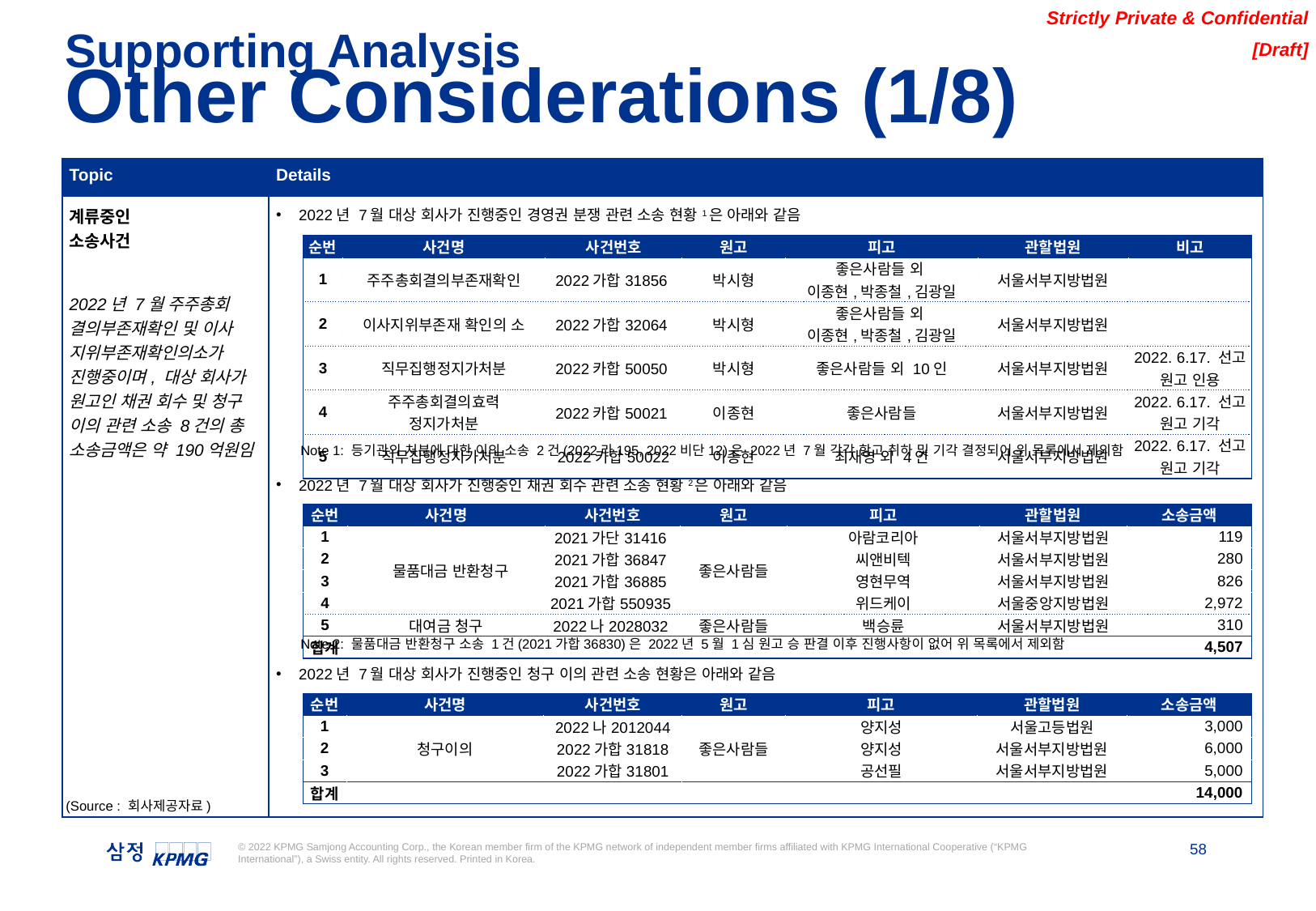

Supporting Analysis
Other Considerations (1/8)
| Topic | Details |
| --- | --- |
| 계류중인 소송사건 2022년 7월 주주총회 결의부존재확인 및 이사 지위부존재확인의소가 진행중이며, 대상 회사가 원고인 채권 회수 및 청구 이의 관련 소송 8건의 총 소송금액은 약 190억원임 | 2022년 7월 대상 회사가 진행중인 경영권 분쟁 관련 소송 현황1은 아래와 같음 2022년 7월 대상 회사가 진행중인 채권 회수 관련 소송 현황2은 아래와 같음 2022년 7월 대상 회사가 진행중인 청구 이의 관련 소송 현황은 아래와 같음 |
| 순번 | 사건명 | 사건번호 | 원고 | 피고 | 관할법원 | 비고 |
| --- | --- | --- | --- | --- | --- | --- |
| 1 | 주주총회결의부존재확인 | 2022가합31856 | 박시형 | 좋은사람들 외 이종현,박종철,김광일 | 서울서부지방법원 |  |
| 2 | 이사지위부존재 확인의 소 | 2022가합32064 | 박시형 | 좋은사람들 외 이종현,박종철,김광일 | 서울서부지방법원 |  |
| 3 | 직무집행정지가처분 | 2022카합50050 | 박시형 | 좋은사람들 외 10인 | 서울서부지방법원 | 2022. 6.17. 선고 원고 인용 |
| 4 | 주주총회결의효력 정지가처분 | 2022카합50021 | 이종현 | 좋은사람들 | 서울서부지방법원 | 2022. 6.17. 선고 원고 기각 |
| 5 | 직무집행정지가처분 | 2022카합50022 | 이종현 | 최재영 외 4인 | 서울서부지방법원 | 2022. 6.17. 선고 원고 기각 |
Note 1: 등기관의 처분에 대한 이의 소송 2건(2022라195, 2022비단12)은 2022년 7월 각각 항고 취하 및 기각 결정되어 위 목록에서 제외함
| 순번 | 사건명 | 사건번호 | 원고 | 피고 | 관할법원 | 소송금액 |
| --- | --- | --- | --- | --- | --- | --- |
| 1 | 물품대금 반환청구 | 2021가단31416 | 좋은사람들 | 아람코리아 | 서울서부지방법원 | 119 |
| 2 |  | 2021가합36847 | 좋은사람들 | 씨앤비텍 | 서울서부지방법원 | 280 |
| 3 |  | 2021가합36885 | 좋은사람들 | 영현무역 | 서울서부지방법원 | 826 |
| 4 |  | 2021가합550935 | 좋은사람들 | 위드케이 | 서울중앙지방법원 | 2,972 |
| 5 | 대여금 청구 | 2022나2028032 | 좋은사람들 | 백승륜 | 서울서부지방법원 | 310 |
| 합계 |  |  |  |  |  | 4,507 |
Note 2: 물품대금 반환청구 소송 1건(2021가합36830)은 2022년 5월 1심 원고 승 판결 이후 진행사항이 없어 위 목록에서 제외함
| 순번 | 사건명 | 사건번호 | 원고 | 피고 | 관할법원 | 소송금액 |
| --- | --- | --- | --- | --- | --- | --- |
| 1 | 청구이의 | 2022나2012044 | 좋은사람들 | 양지성 | 서울고등법원 | 3,000 |
| 2 |  | 2022가합31818 | 좋은사람들 | 양지성 | 서울서부지방법원 | 6,000 |
| 3 |  | 2022가합31801 | 좋은사람들 | 공선필 | 서울서부지방법원 | 5,000 |
| 합계 |  |  |  |  |  | 14,000 |
(Source : 회사제공자료)